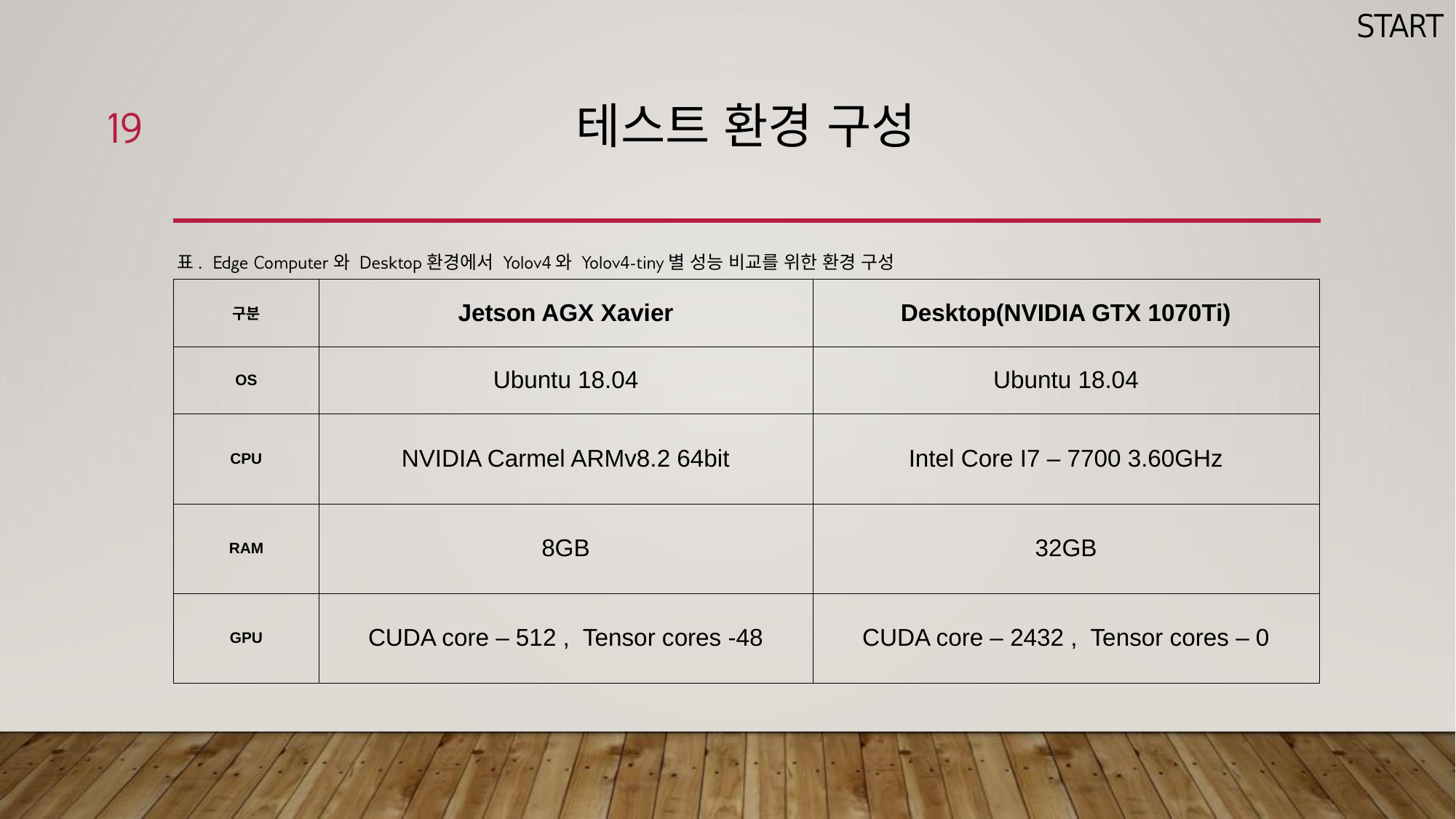

START

19
# 테스트 환경 구성
표.  Edge Computer와 Desktop환경에서 Yolov4와 Yolov4-tiny별 성능 비교를 위한 환경 구성
| 구분 | Jetson AGX Xavier | Desktop(NVIDIA GTX 1070Ti) |
| --- | --- | --- |
| OS | Ubuntu 18.04 | Ubuntu 18.04 |
| CPU | NVIDIA Carmel ARMv8.2 64bit | Intel Core I7 – 7700 3.60GHz |
| RAM | 8GB | 32GB |
| GPU | CUDA core – 512 , Tensor cores -48 | CUDA core – 2432 , Tensor cores – 0 |